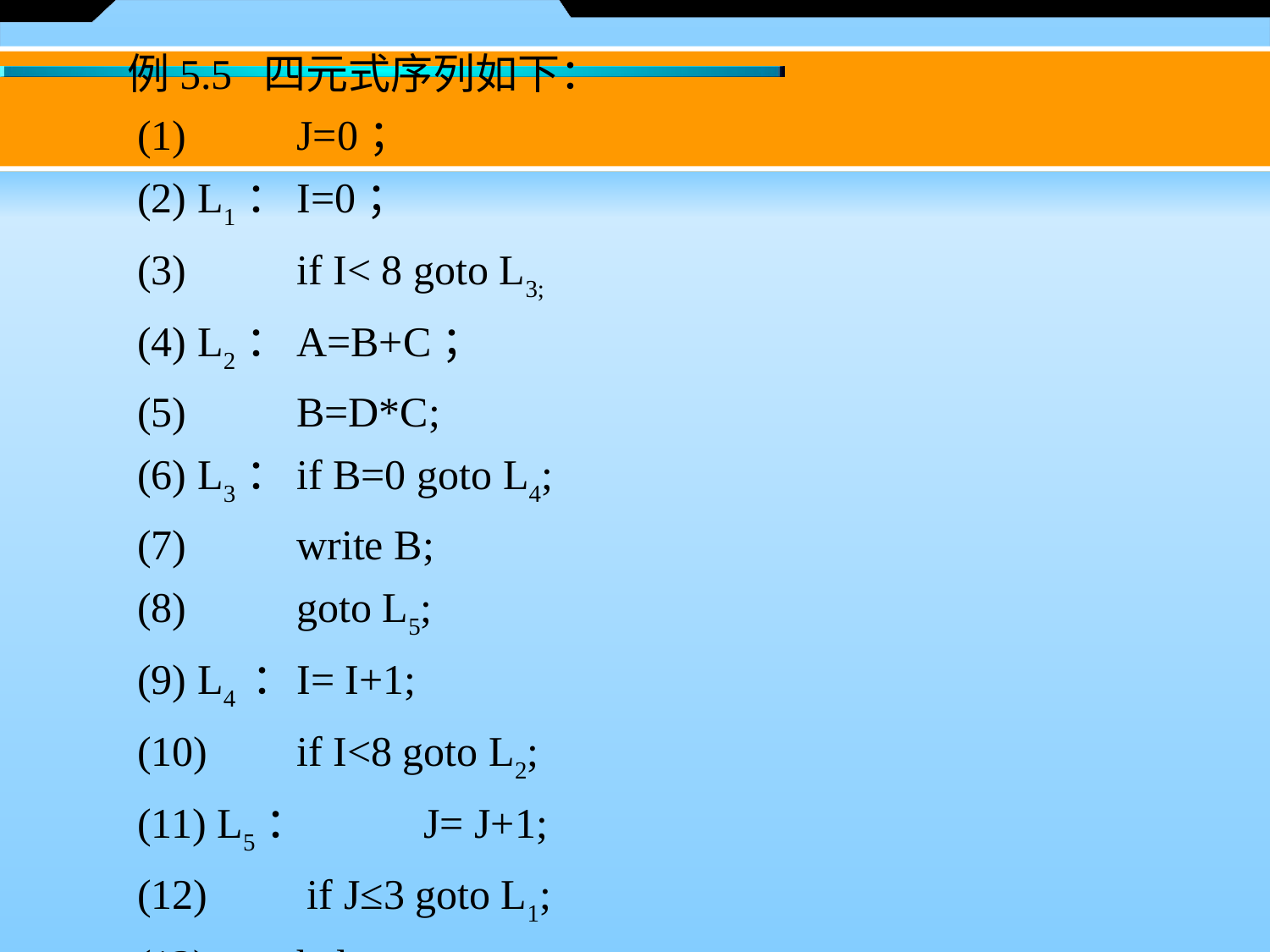

例5.5  四元式序列如下：
　　(1)     	J=0；
　　(2) L1：	I=0；
　　(3)     	if I< 8 goto L3;
　　(4) L2：	A=B+C；
　　(5)     	B=D*C;
　　(6) L3：	if B=0 goto L4;
　　(7)    	write B;
　　(8)    	goto L5;
　　(9) L4 ：	I= I+1;
　　(10)     	if I<8 goto L2;
　　(11) L5：	J= J+1;
　　(12)    	 if J≤3 goto L1;
　　(13)    	halt
　　画出该四元式序列的程序流图G并求出G中的回边与循环。